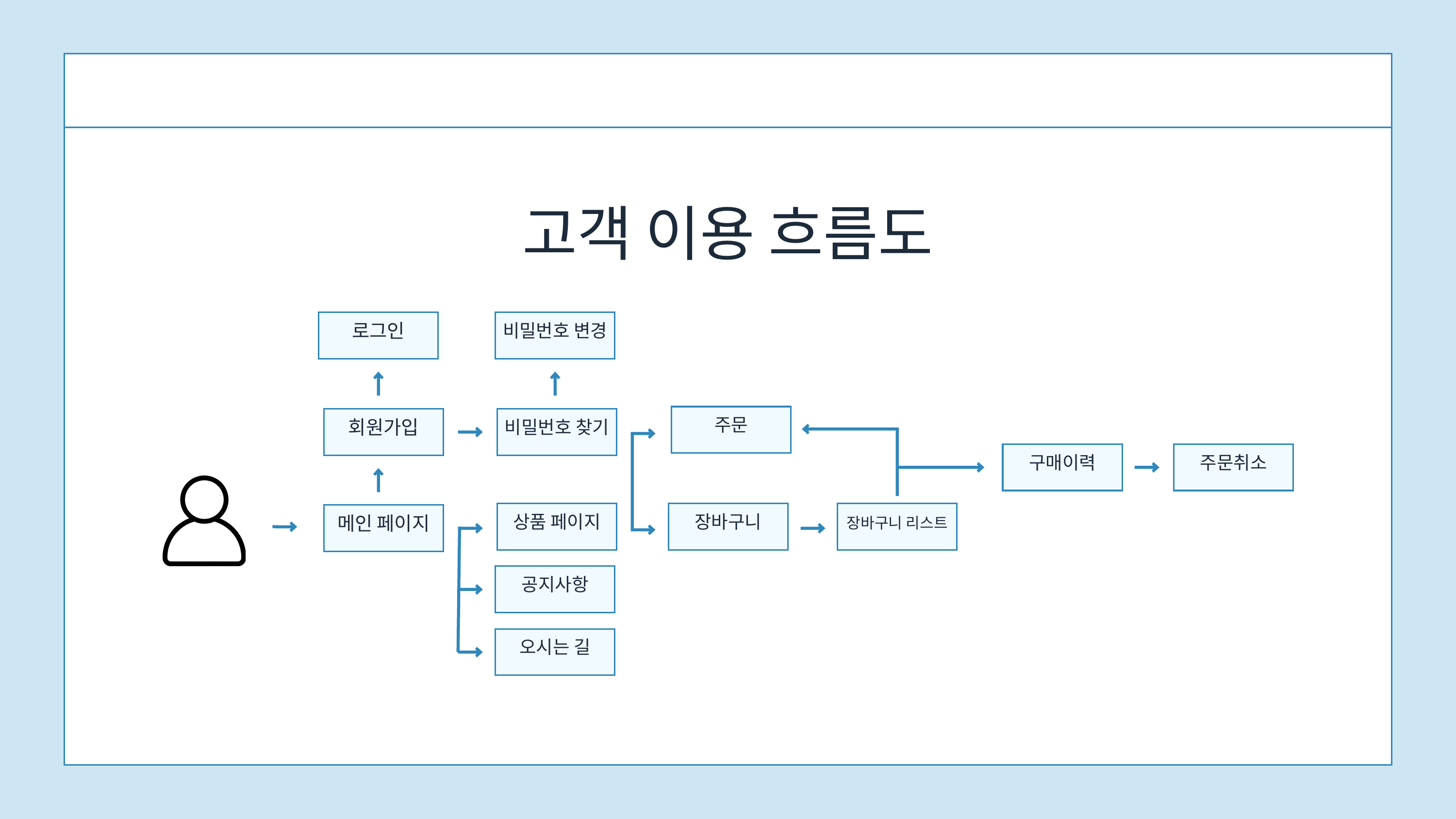

고객 이용 흐름도

로그인

비밀번호 변경

주문

회원가입

비밀번호 찾기

구매이력

주문취소

상품 페이지

장바구니

장바구니 리스트

메인 페이지

공지사항

오시는 길